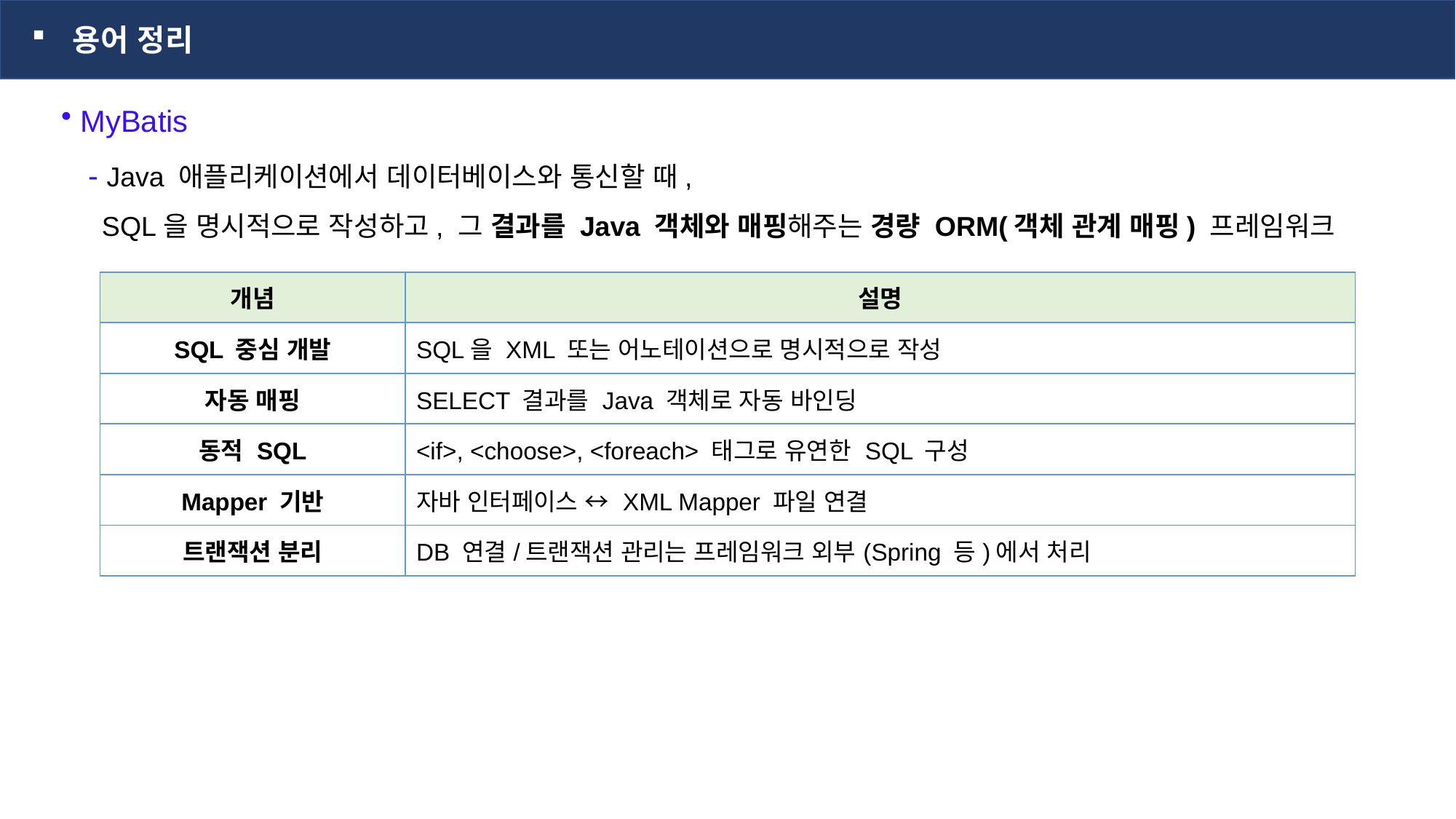

용어 정리
 MyBatis
  - Java 애플리케이션에서 데이터베이스와 통신할 때,
    SQL을 명시적으로 작성하고, 그 결과를 Java 객체와 매핑해주는 경량 ORM(객체 관계 매핑) 프레임워크
| 개념 | 설명 |
| --- | --- |
| SQL 중심 개발 | SQL을 XML 또는 어노테이션으로 명시적으로 작성 |
| 자동 매핑 | SELECT 결과를 Java 객체로 자동 바인딩 |
| 동적 SQL | <if>, <choose>, <foreach> 태그로 유연한 SQL 구성 |
| Mapper 기반 | 자바 인터페이스 ↔ XML Mapper 파일 연결 |
| 트랜잭션 분리 | DB 연결/트랜잭션 관리는 프레임워크 외부(Spring 등)에서 처리 |